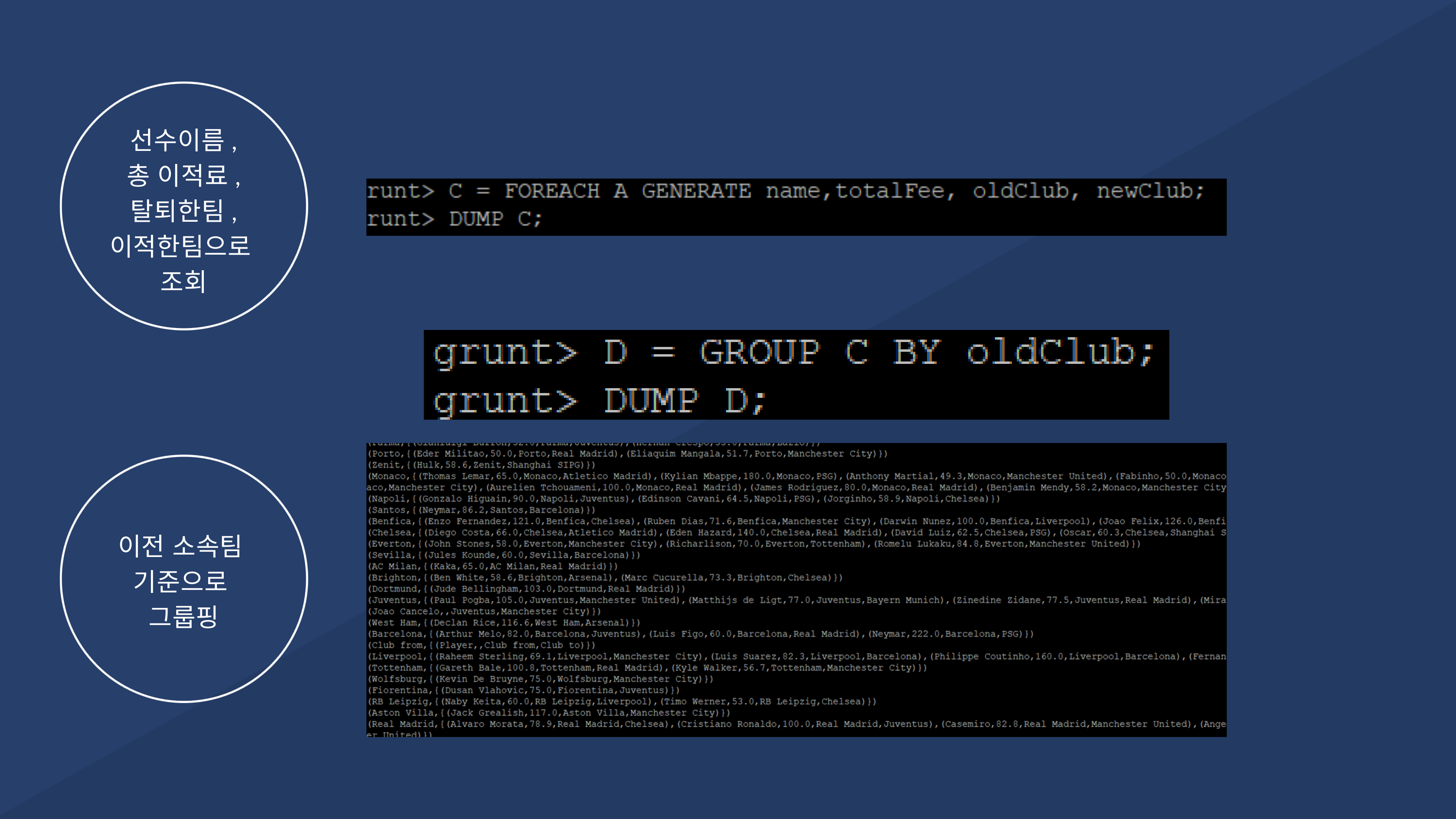

선수이름,
총 이적료,
탈퇴한팀,
이적한팀으로
조회

이전 소속팀
기준으로
그룹핑